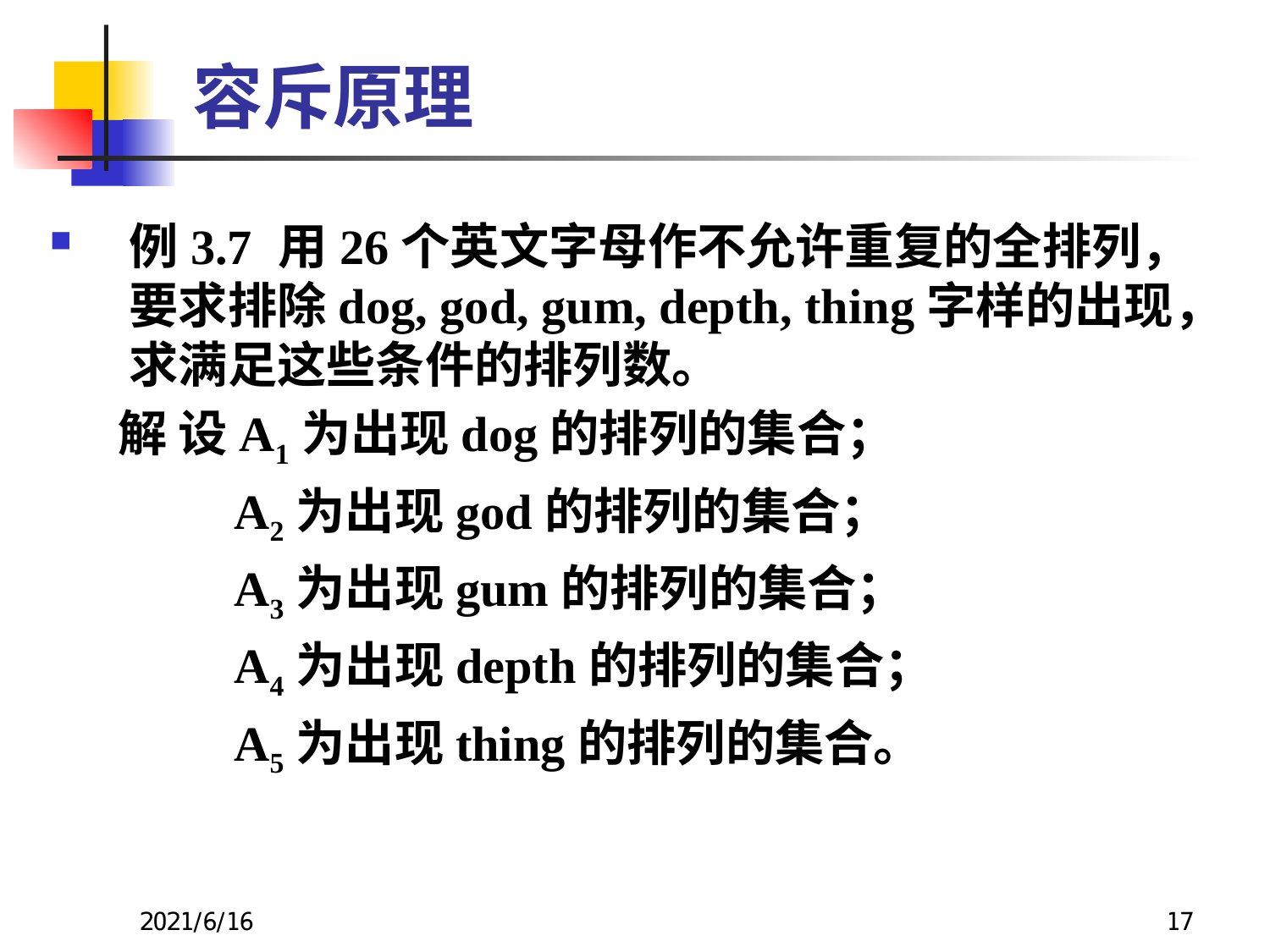

# 容斥原理
例3.7 用26个英文字母作不允许重复的全排列，要求排除dog, god, gum, depth, thing字样的出现，求满足这些条件的排列数。
     解 设A1为出现dog的排列的集合；
               A2为出现god的排列的集合；
               A3为出现gum的排列的集合；
               A4为出现depth的排列的集合；
               A5为出现thing的排列的集合。

2021/6/16
17